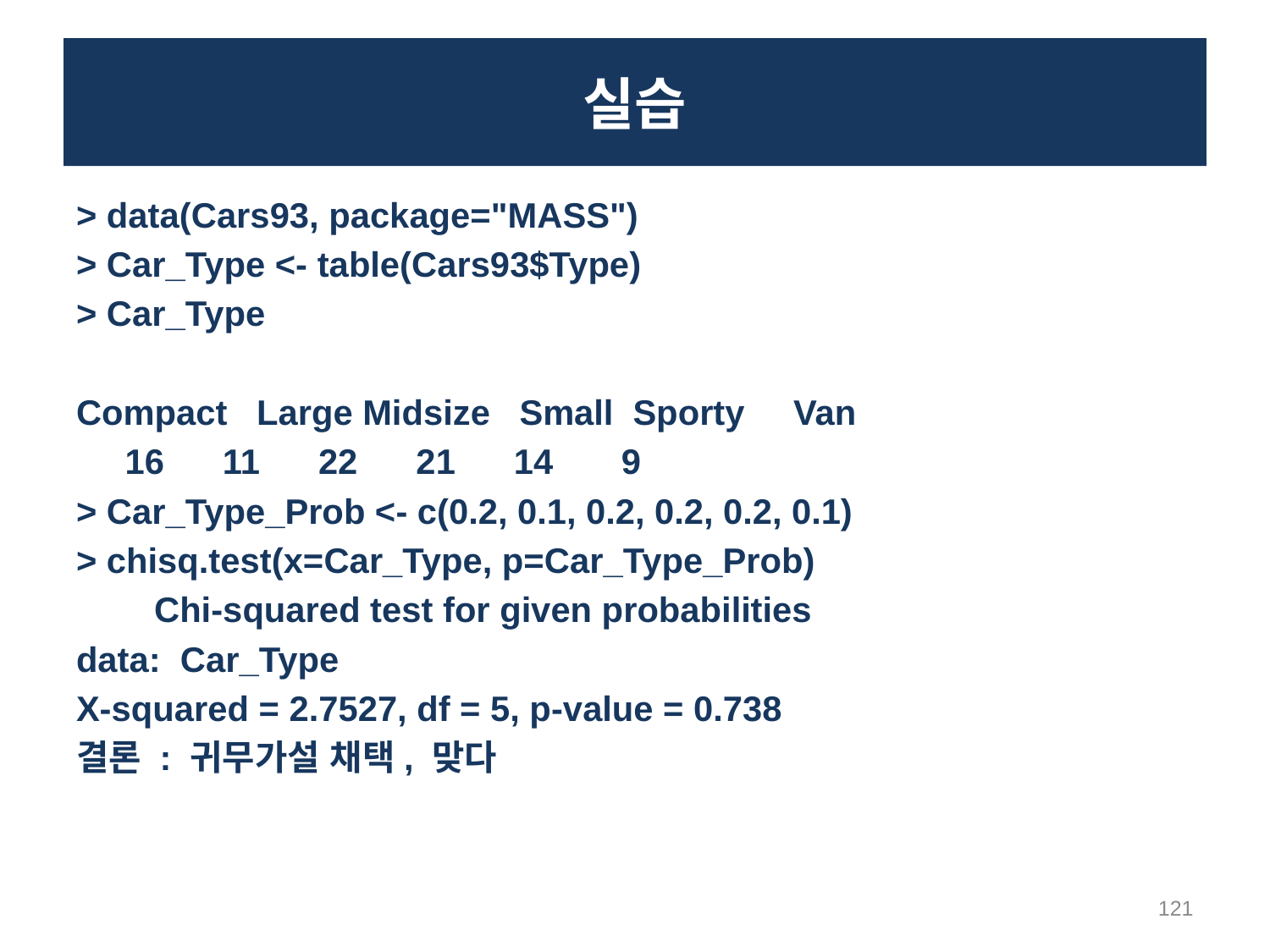

# 실습
> data(Cars93, package="MASS")
> Car_Type <- table(Cars93$Type)
> Car_Type

Compact   Large Midsize   Small  Sporty     Van
     16      11      22      21      14       9
> Car_Type_Prob <- c(0.2, 0.1, 0.2, 0.2, 0.2, 0.1)
> chisq.test(x=Car_Type, p=Car_Type_Prob)
        Chi-squared test for given probabilities
data:  Car_Type
X-squared = 2.7527, df = 5, p-value = 0.738
결론 : 귀무가설 채택, 맞다

121